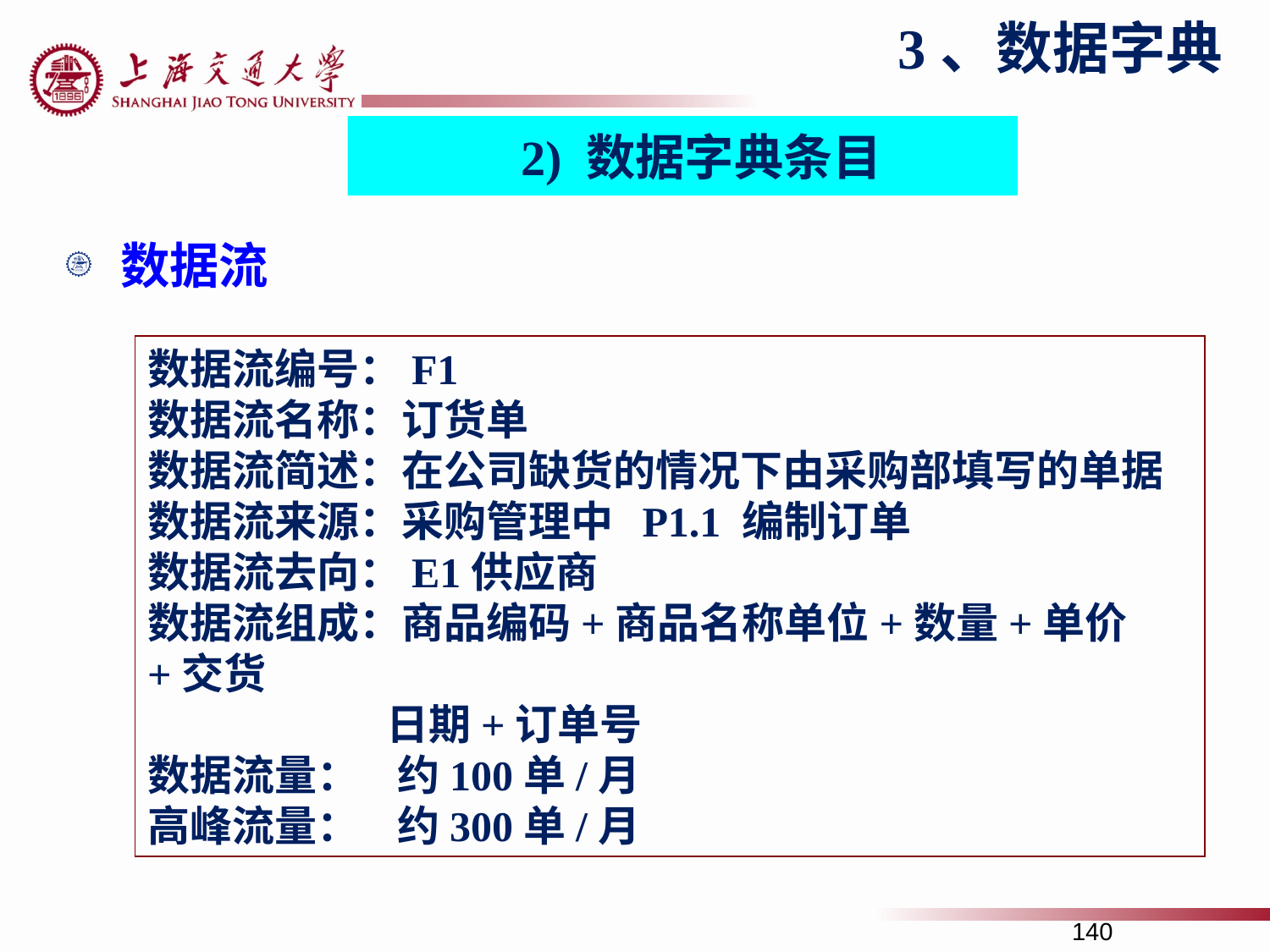

3、数据字典
2) 数据字典条目
数据流
数据流编号：F1
数据流名称：订货单
数据流简述：在公司缺货的情况下由采购部填写的单据
数据流来源：采购管理中  P1.1 编制订单
数据流去向：E1供应商
数据流组成：商品编码+商品名称单位+数量+单价+交货
                        日期+订单号
数据流量：    约100单/月
高峰流量：    约300单/月
140